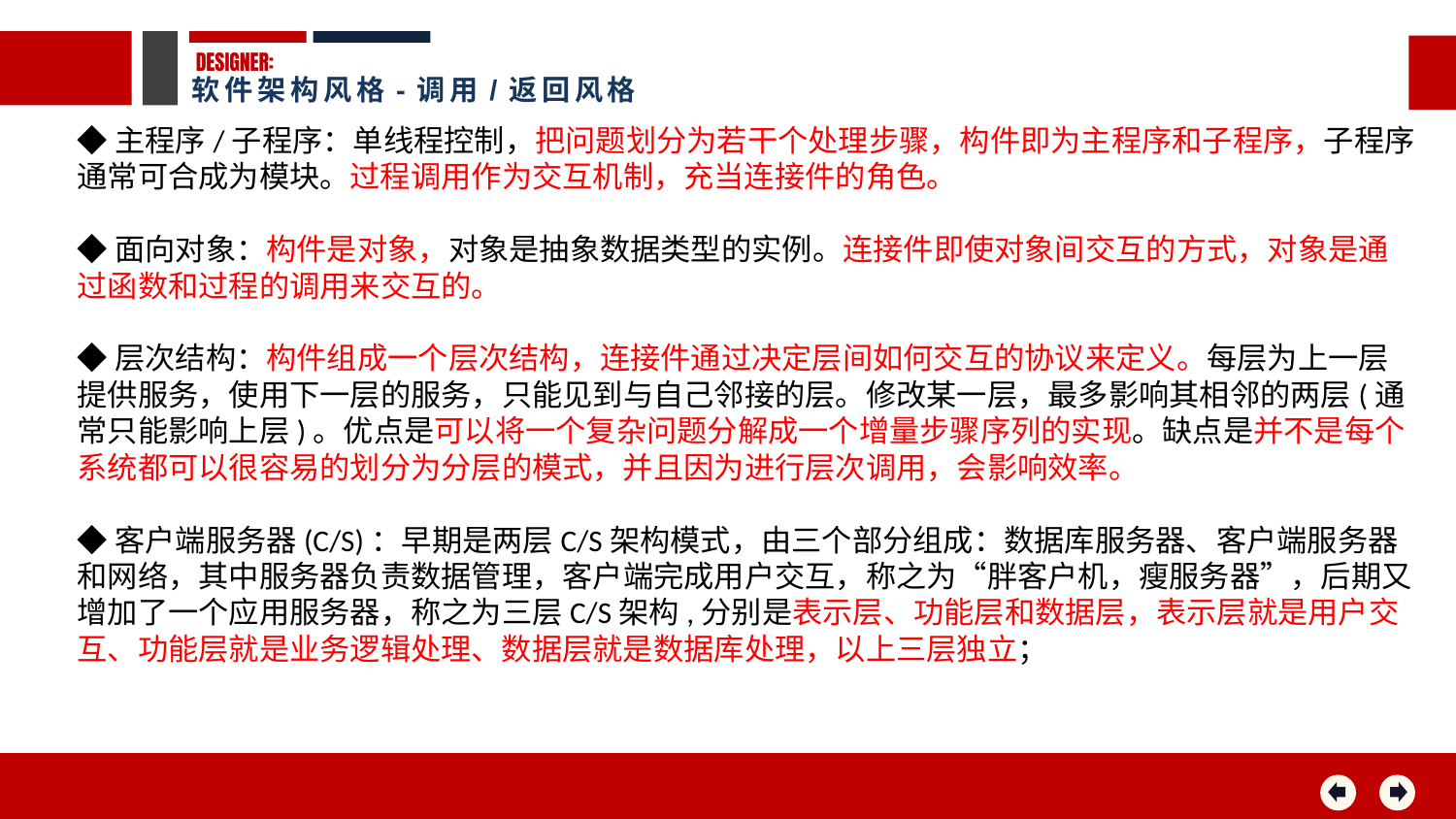

DESIGNER:
软件架构风格-调用/返回风格

◆主程序/子程序：单线程控制，把问题划分为若干个处理步骤，构件即为主程序和子程序，子程序通常可合成为模块。过程调用作为交互机制，充当连接件的角色。

◆面向对象：构件是对象，对象是抽象数据类型的实例。连接件即使对象间交互的方式，对象是通过函数和过程的调用来交互的。

◆层次结构：构件组成一个层次结构，连接件通过决定层间如何交互的协议来定义。每层为上一层提供服务，使用下一层的服务，只能见到与自己邻接的层。修改某一层，最多影响其相邻的两层(通常只能影响上层)。优点是可以将一个复杂问题分解成一个增量步骤序列的实现。缺点是并不是每个系统都可以很容易的划分为分层的模式，并且因为进行层次调用，会影响效率。

◆客户端服务器(C/S)：早期是两层C/S架构模式，由三个部分组成：数据库服务器、客户端服务器和网络，其中服务器负责数据管理，客户端完成用户交互，称之为“胖客户机，瘦服务器”，后期又增加了一个应用服务器，称之为三层C/S架构,分别是表示层、功能层和数据层，表示层就是用户交互、功能层就是业务逻辑处理、数据层就是数据库处理，以上三层独立；